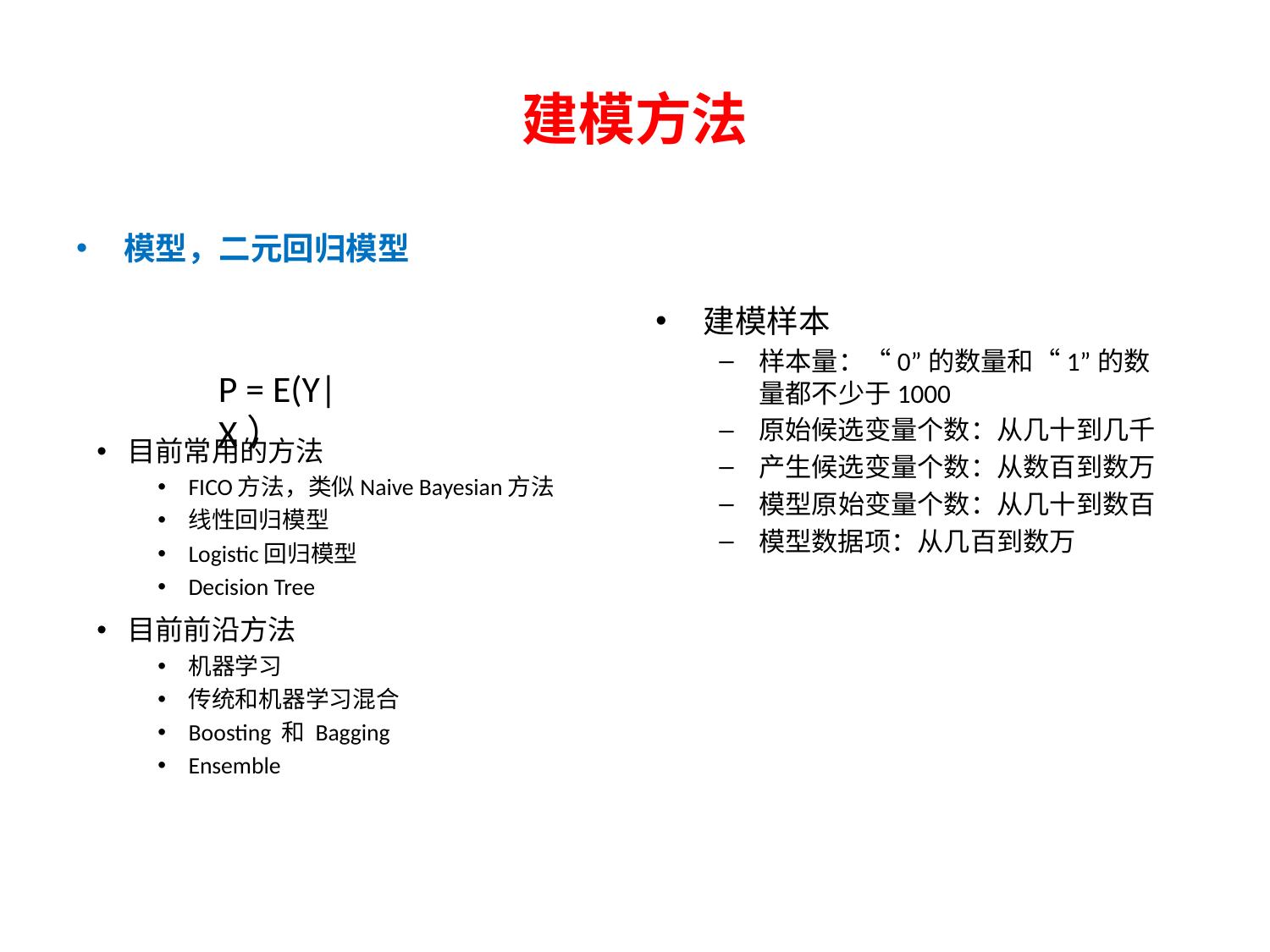

# 建模方法
模型，二元回归模型
建模样本
样本量：“0”的数量和“1”的数量都不少于1000
原始候选变量个数：从几十到几千
产生候选变量个数：从数百到数万
模型原始变量个数：从几十到数百
模型数据项：从几百到数万
P = E(Y| X）
目前常用的方法
FICO方法，类似Naive Bayesian方法
线性回归模型
Logistic回归模型
Decision Tree
目前前沿方法
机器学习
传统和机器学习混合
Boosting 和 Bagging
Ensemble